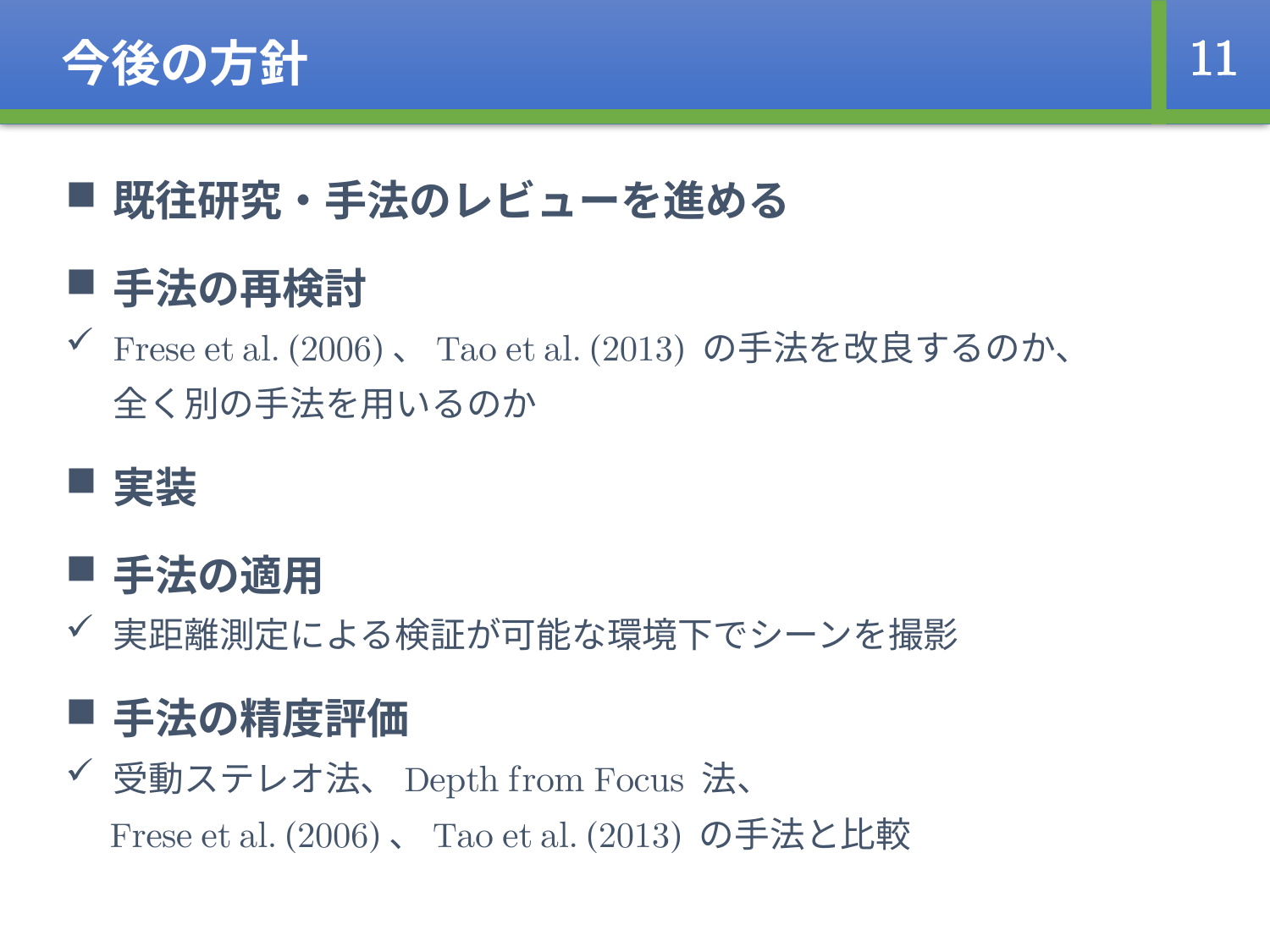

今後の方針
11

既往研究・手法のレビューを進める

手法の再検討
Frese et al. (2006)、Tao et al. (2013) の手法を改良するのか、
     全く別の手法を用いるのか

実装

手法の適用
実距離測定による検証が可能な環境下でシーンを撮影

手法の精度評価
受動ステレオ法、Depth from Focus 法、
     Frese et al. (2006)、Tao et al. (2013) の手法と比較